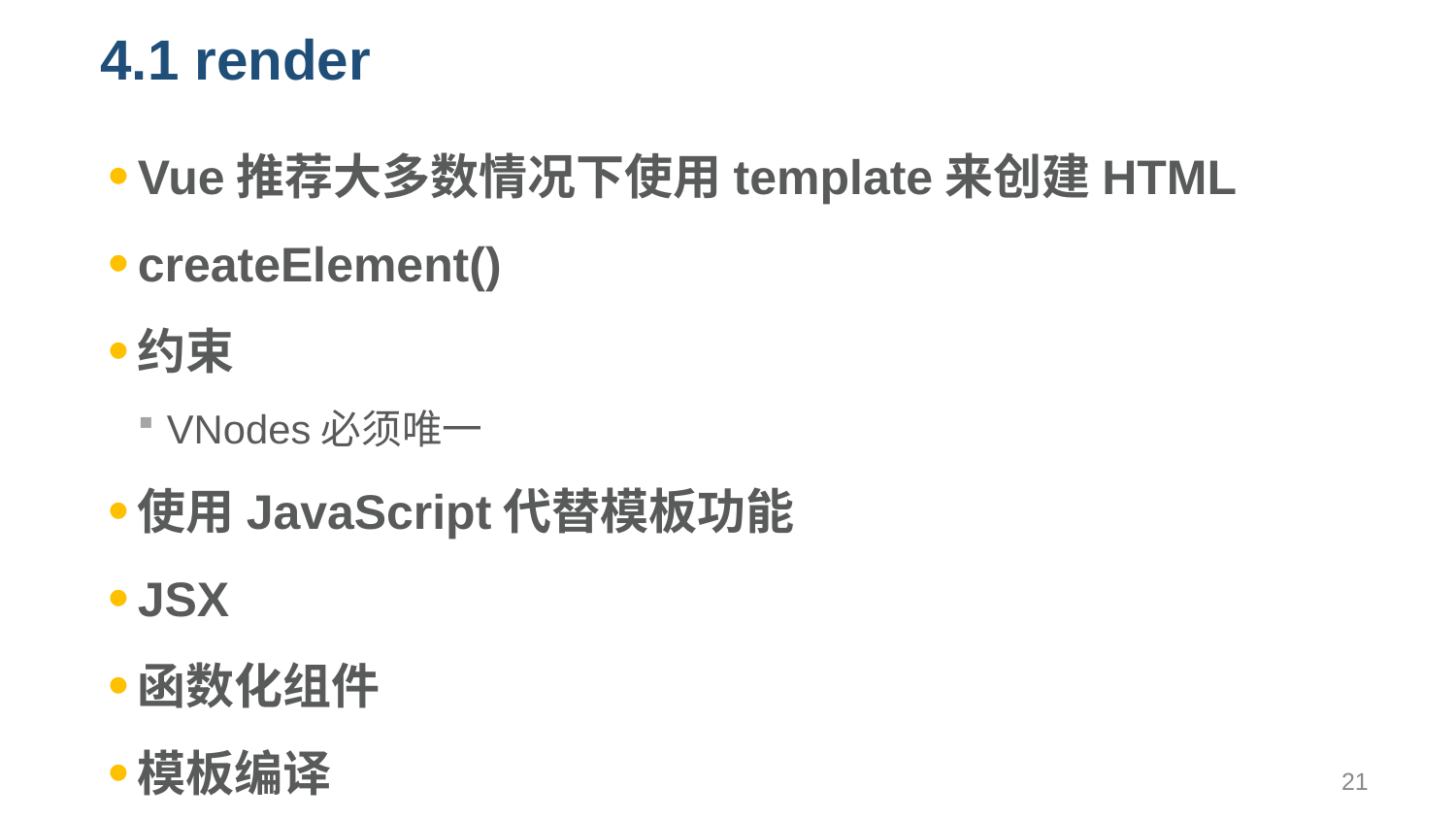

# 4.1 render
Vue推荐大多数情况下使用template来创建HTML
createElement()
约束
VNodes必须唯一
使用JavaScript代替模板功能
JSX
函数化组件
模板编译
21